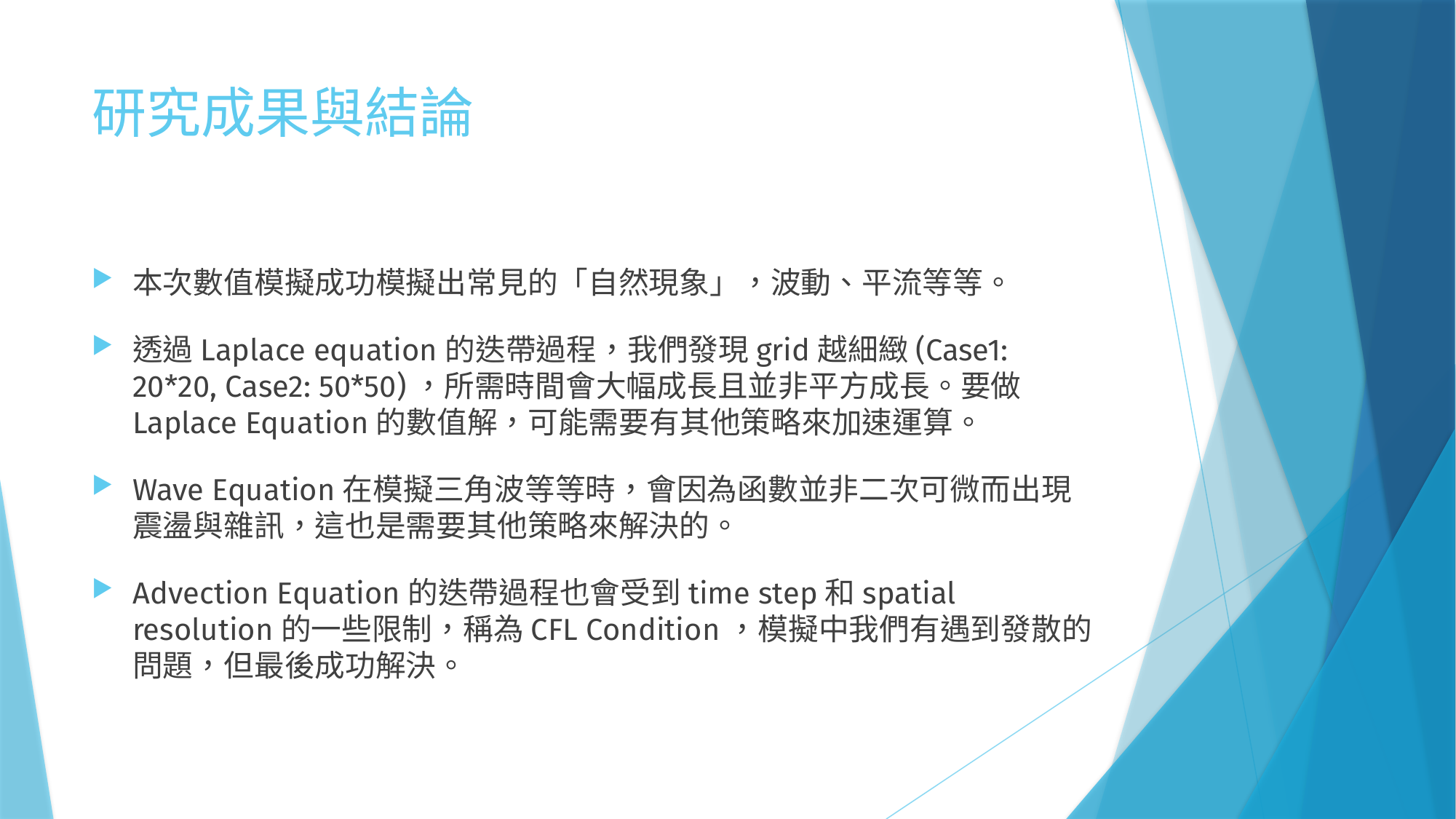

# 研究成果與結論
本次數值模擬成功模擬出常見的「自然現象」，波動、平流等等。
透過Laplace equation的迭帶過程，我們發現grid越細緻(Case1: 20*20, Case2: 50*50)，所需時間會大幅成長且並非平方成長。要做Laplace Equation的數值解，可能需要有其他策略來加速運算。
Wave Equation在模擬三角波等等時，會因為函數並非二次可微而出現震盪與雜訊，這也是需要其他策略來解決的。
Advection Equation的迭帶過程也會受到time step和spatial resolution的一些限制，稱為CFL Condition，模擬中我們有遇到發散的問題，但最後成功解決。